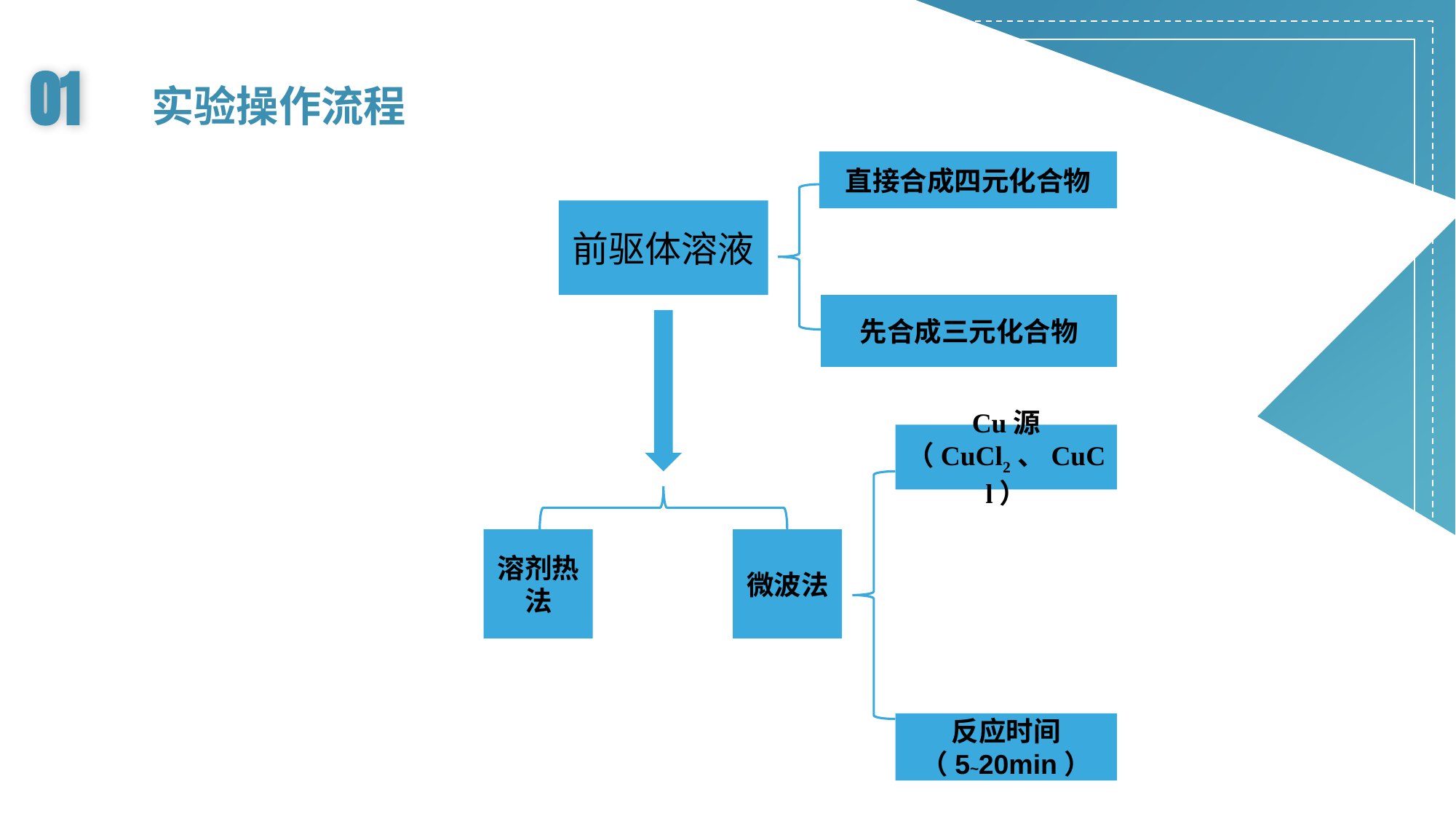

01
实验操作流程
直接合成四元化合物

前驱体溶液
先合成三元化合物

Cu源（CuCl2、CuCl）

溶剂热法
微波法
反应时间（5~20min）
延时